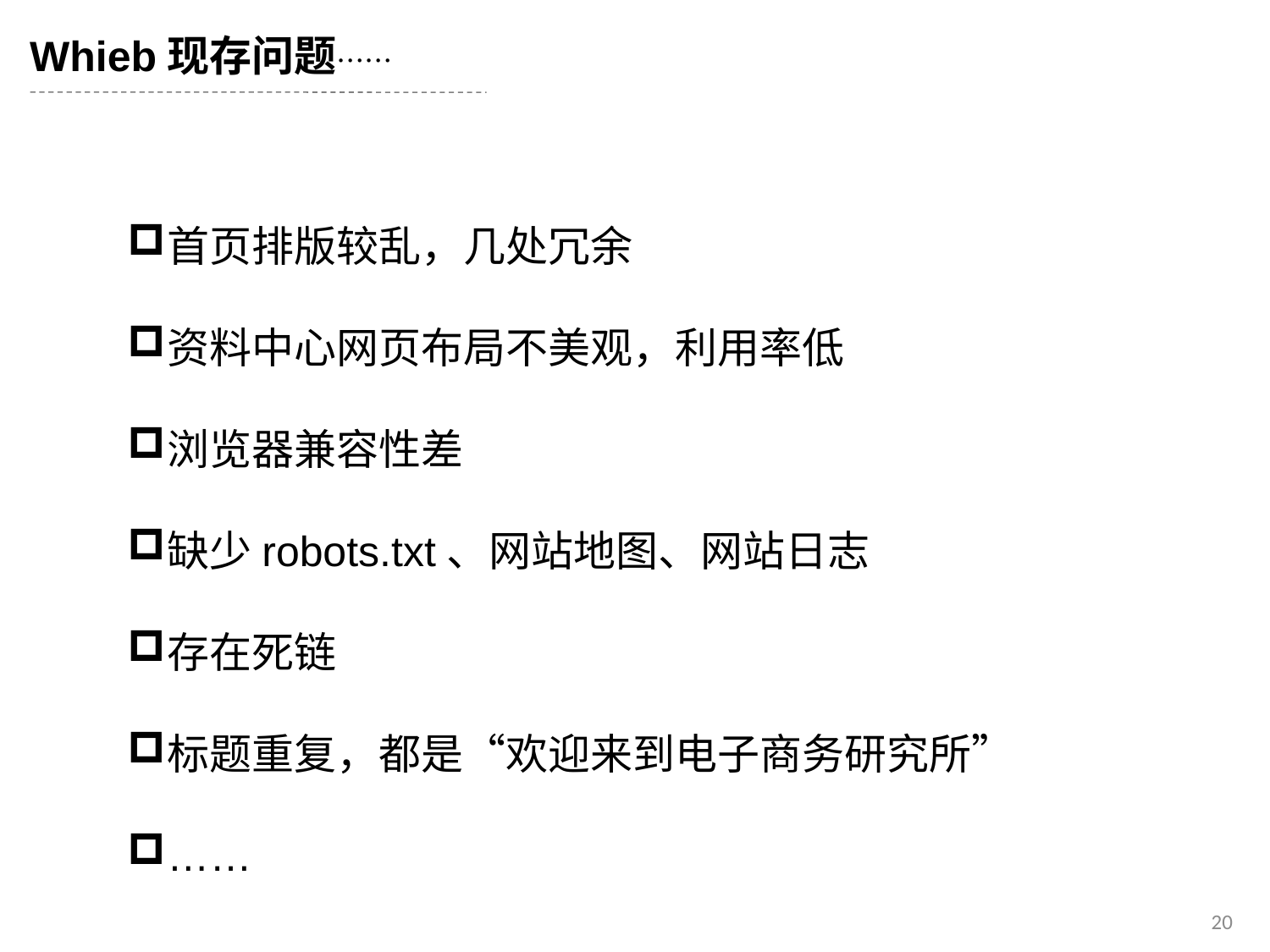

Whieb现存问题……
首页排版较乱，几处冗余
资料中心网页布局不美观，利用率低
浏览器兼容性差
缺少robots.txt、网站地图、网站日志
存在死链
标题重复，都是“欢迎来到电子商务研究所”
……

20